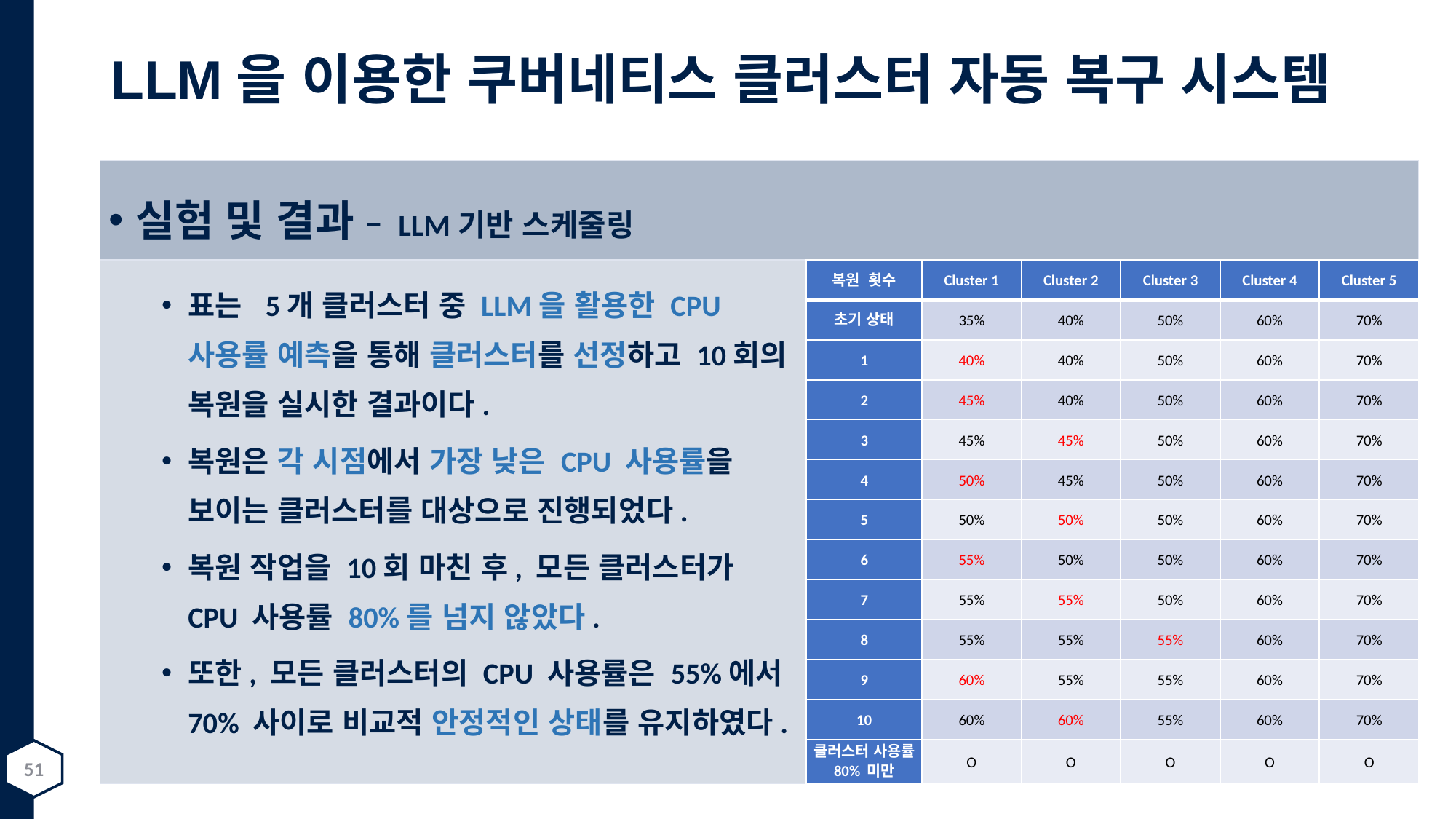

# LLM을 이용한 쿠버네티스 클러스터 자동 복구 시스템
실험 및 결과 – LLM기반 스케줄링
표는  5개 클러스터 중 LLM을 활용한 CPU 사용률 예측을 통해 클러스터를 선정하고 10회의 복원을 실시한 결과이다.
복원은 각 시점에서 가장 낮은 CPU 사용률을 보이는 클러스터를 대상으로 진행되었다.
복원 작업을 10회 마친 후, 모든 클러스터가 CPU 사용률 80%를 넘지 않았다.
또한, 모든 클러스터의 CPU 사용률은 55%에서 70% 사이로 비교적 안정적인 상태를 유지하였다.
| 복원 횟수 | Cluster 1 | Cluster 2 | Cluster 3 | Cluster 4 | Cluster 5 |
| --- | --- | --- | --- | --- | --- |
| 초기 상태 | 35% | 40% | 50% | 60% | 70% |
| 1 | 40% | 40% | 50% | 60% | 70% |
| 2 | 45% | 40% | 50% | 60% | 70% |
| 3 | 45% | 45% | 50% | 60% | 70% |
| 4 | 50% | 45% | 50% | 60% | 70% |
| 5 | 50% | 50% | 50% | 60% | 70% |
| 6 | 55% | 50% | 50% | 60% | 70% |
| 7 | 55% | 55% | 50% | 60% | 70% |
| 8 | 55% | 55% | 55% | 60% | 70% |
| 9 | 60% | 55% | 55% | 60% | 70% |
| 10 | 60% | 60% | 55% | 60% | 70% |
| 클러스터 사용률 80% 미만 | O | O | O | O | O |
51